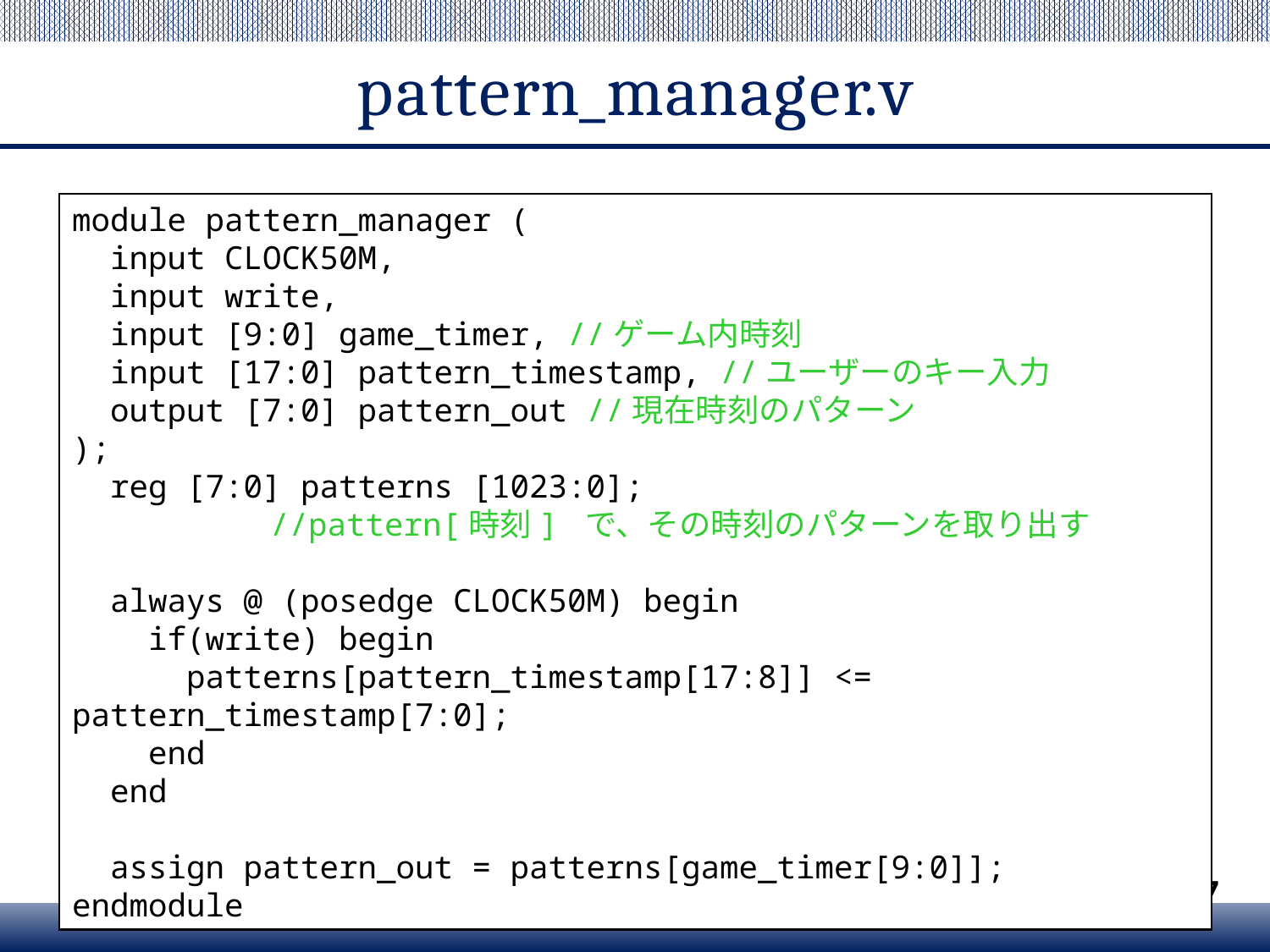

# pattern_manager.v
module pattern_manager (
  input CLOCK50M,
  input write,
  input [9:0] game_timer, //ゲーム内時刻
  input [17:0] pattern_timestamp, //ユーザーのキー入力
  output [7:0] pattern_out //現在時刻のパターン
);
  reg [7:0] patterns [1023:0];
　　　　　　//pattern[時刻] で、その時刻のパターンを取り出す

  always @ (posedge CLOCK50M) begin
    if(write) begin
      patterns[pattern_timestamp[17:8]] <= pattern_timestamp[7:0];
    end
  end

  assign pattern_out = patterns[game_timer[9:0]];
endmodule
7